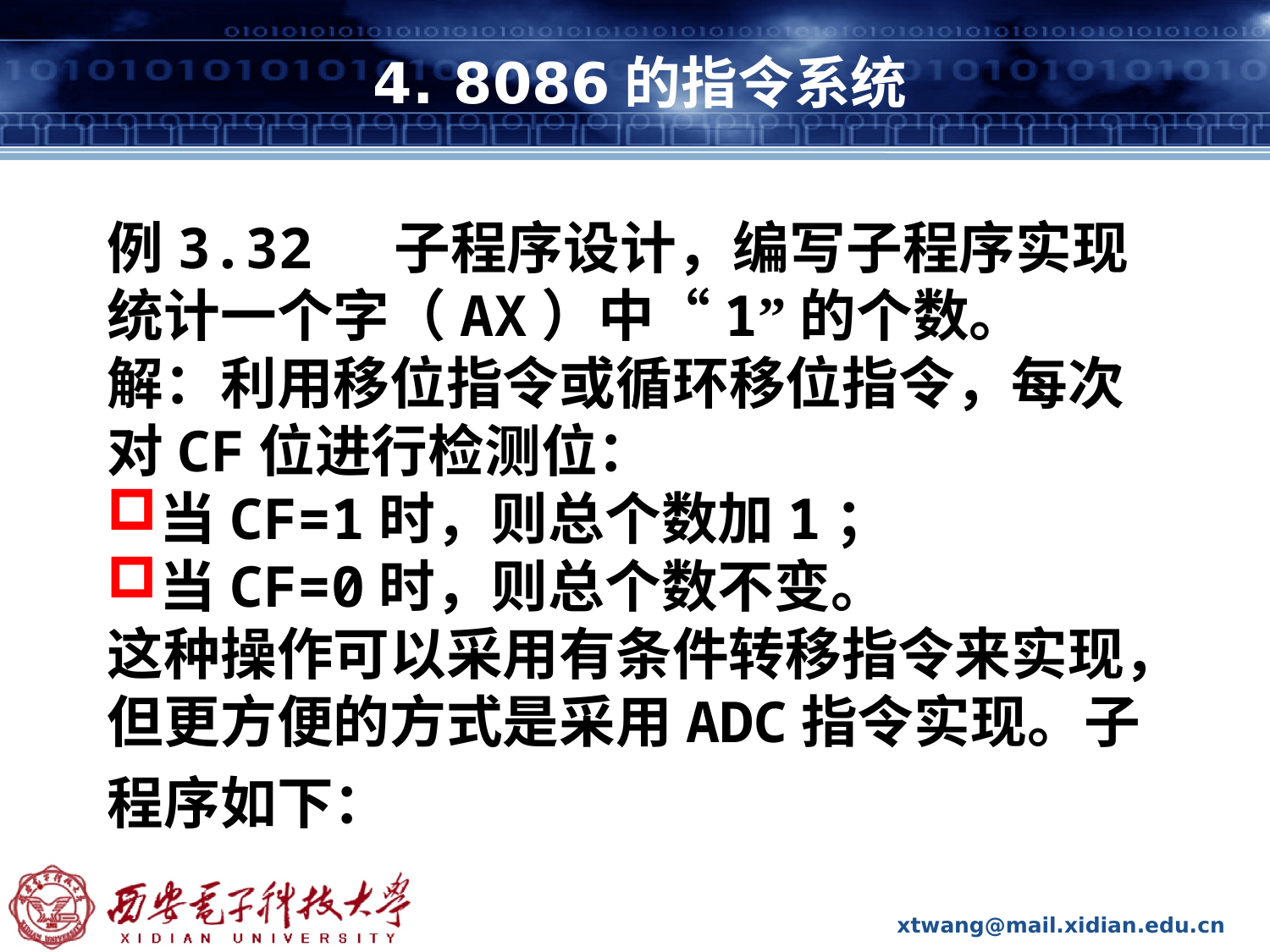

# 4. 8086的指令系统
例3.32  子程序设计，编写子程序实现统计一个字（AX）中“1”的个数。
解：利用移位指令或循环移位指令，每次对CF位进行检测位：
当CF=1时，则总个数加1；
当CF=0时，则总个数不变。
这种操作可以采用有条件转移指令来实现，但更方便的方式是采用ADC指令实现。子程序如下：